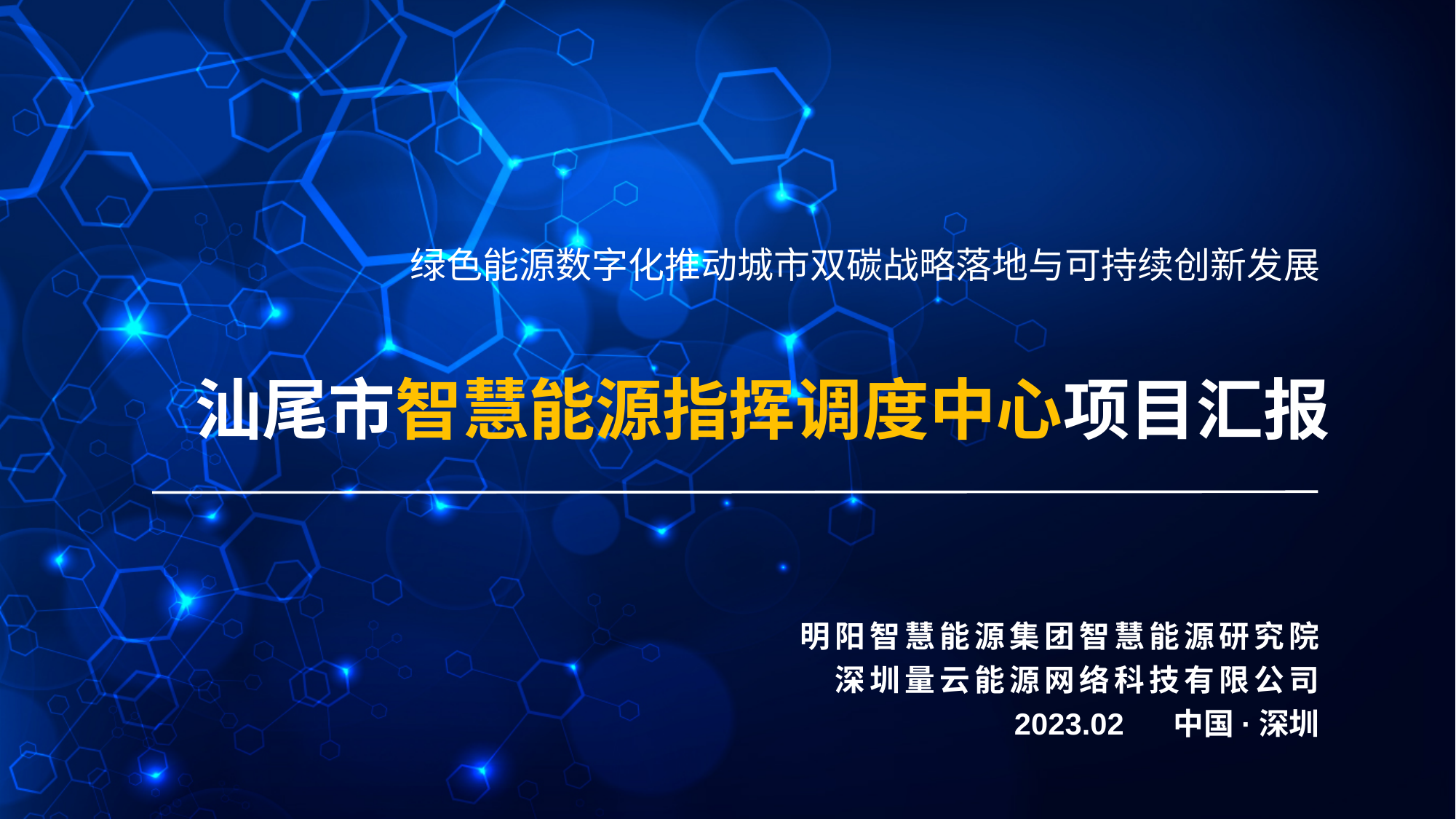

绿色能源数字化推动城市双碳战略落地与可持续创新发展
汕尾市智慧能源指挥调度中心项目汇报
  明阳智慧能源集团智慧能源研究院
深圳量云能源网络科技有限公司
2023.02     中国·深圳